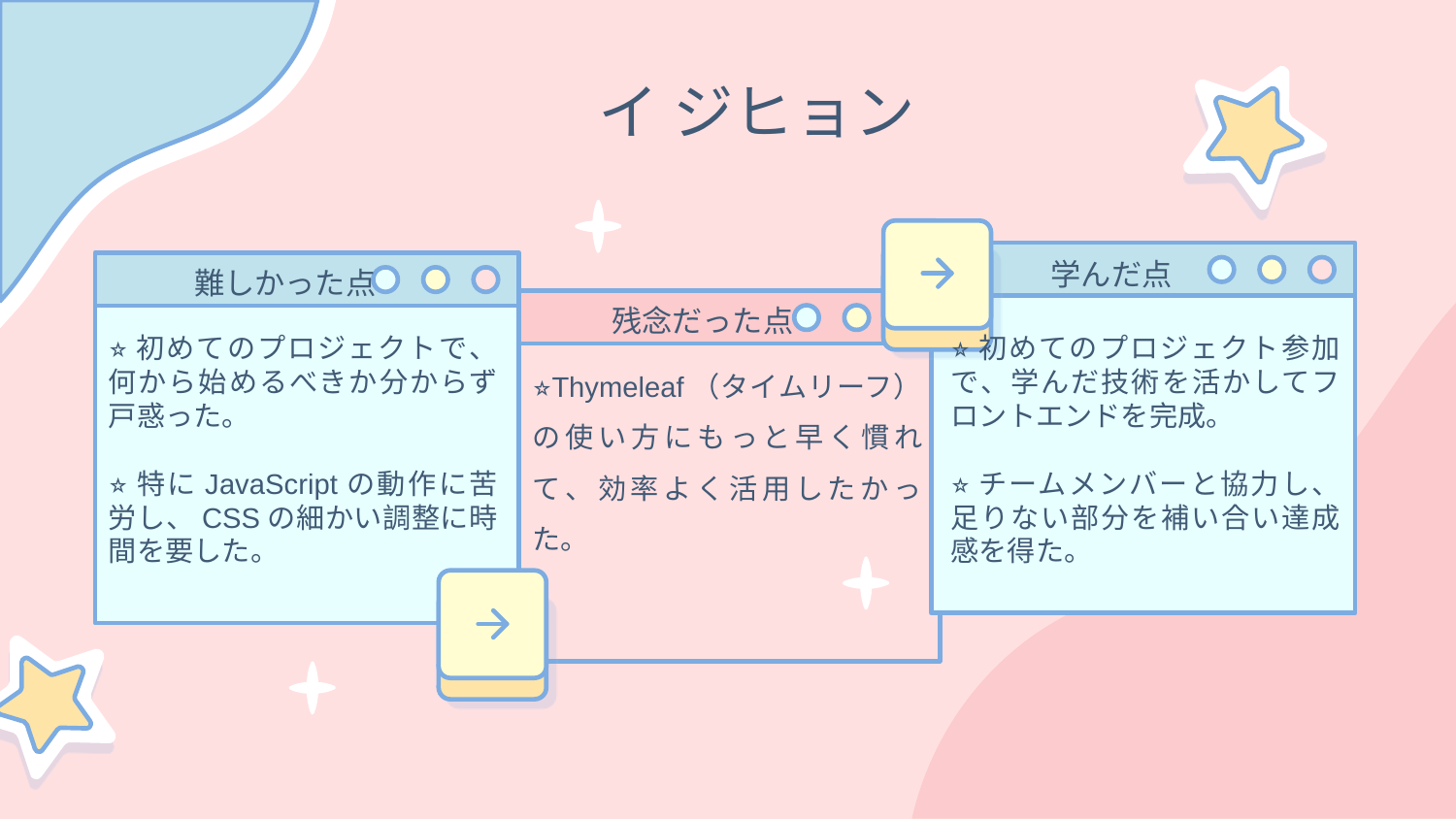

# イ ジヒョン

学んだ点
難しかった点

残念だった点

⭐Thymeleaf（タイムリーフ）の使い方にもっと早く慣れて、効率よく活用したかった。
⭐初めてのプロジェクトで、何から始めるべきか分からず戸惑った。

⭐特にJavaScriptの動作に苦労し、CSSの細かい調整に時間を要した。
⭐初めてのプロジェクト参加で、学んだ技術を活かしてフロントエンドを完成。

⭐チームメンバーと協力し、足りない部分を補い合い達成感を得た。